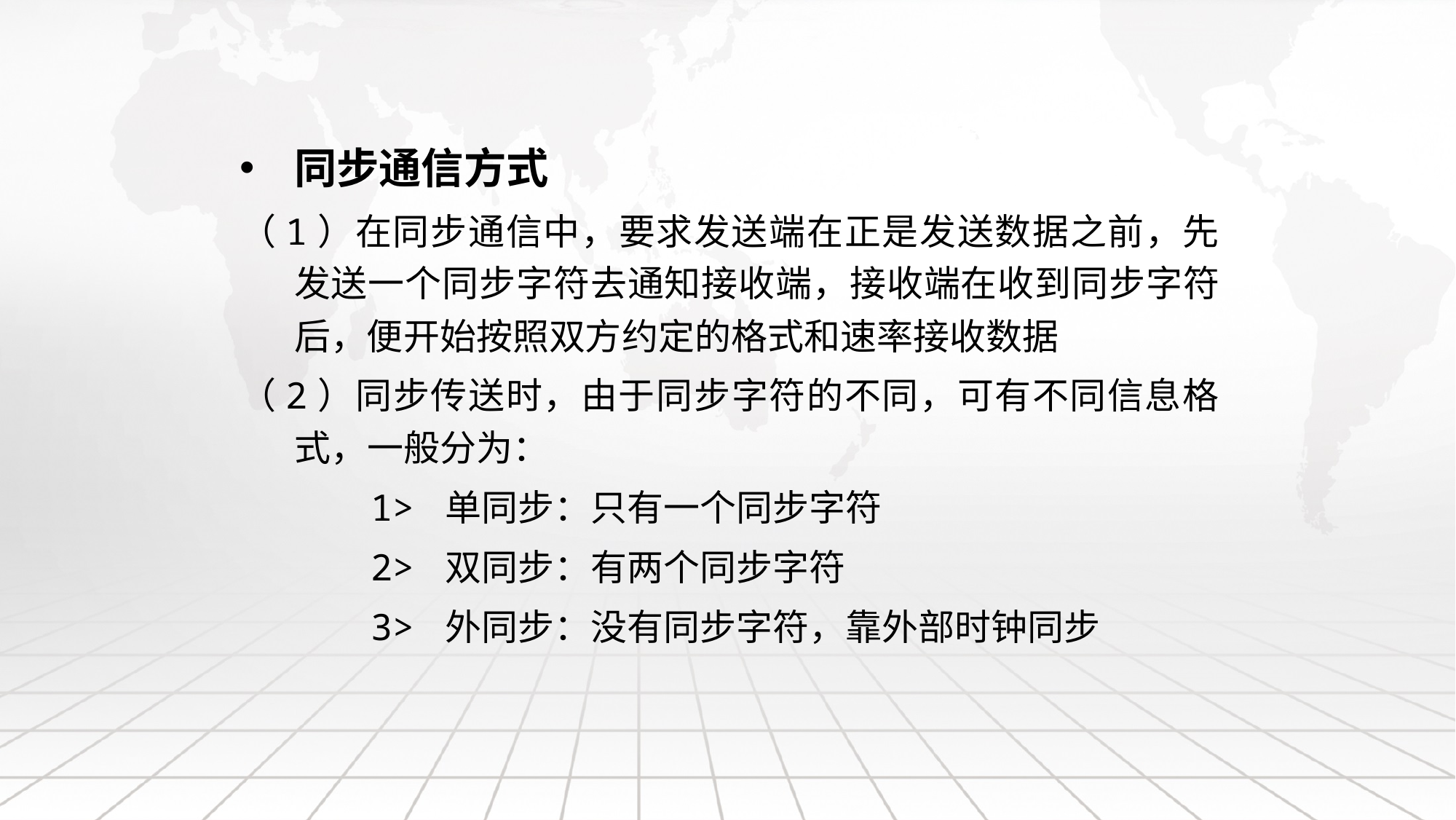

同步通信方式
（1）在同步通信中，要求发送端在正是发送数据之前，先发送一个同步字符去通知接收端，接收端在收到同步字符后，便开始按照双方约定的格式和速率接收数据
（2）同步传送时，由于同步字符的不同，可有不同信息格式，一般分为：
      1> 单同步：只有一个同步字符
      2> 双同步：有两个同步字符
      3> 外同步：没有同步字符，靠外部时钟同步